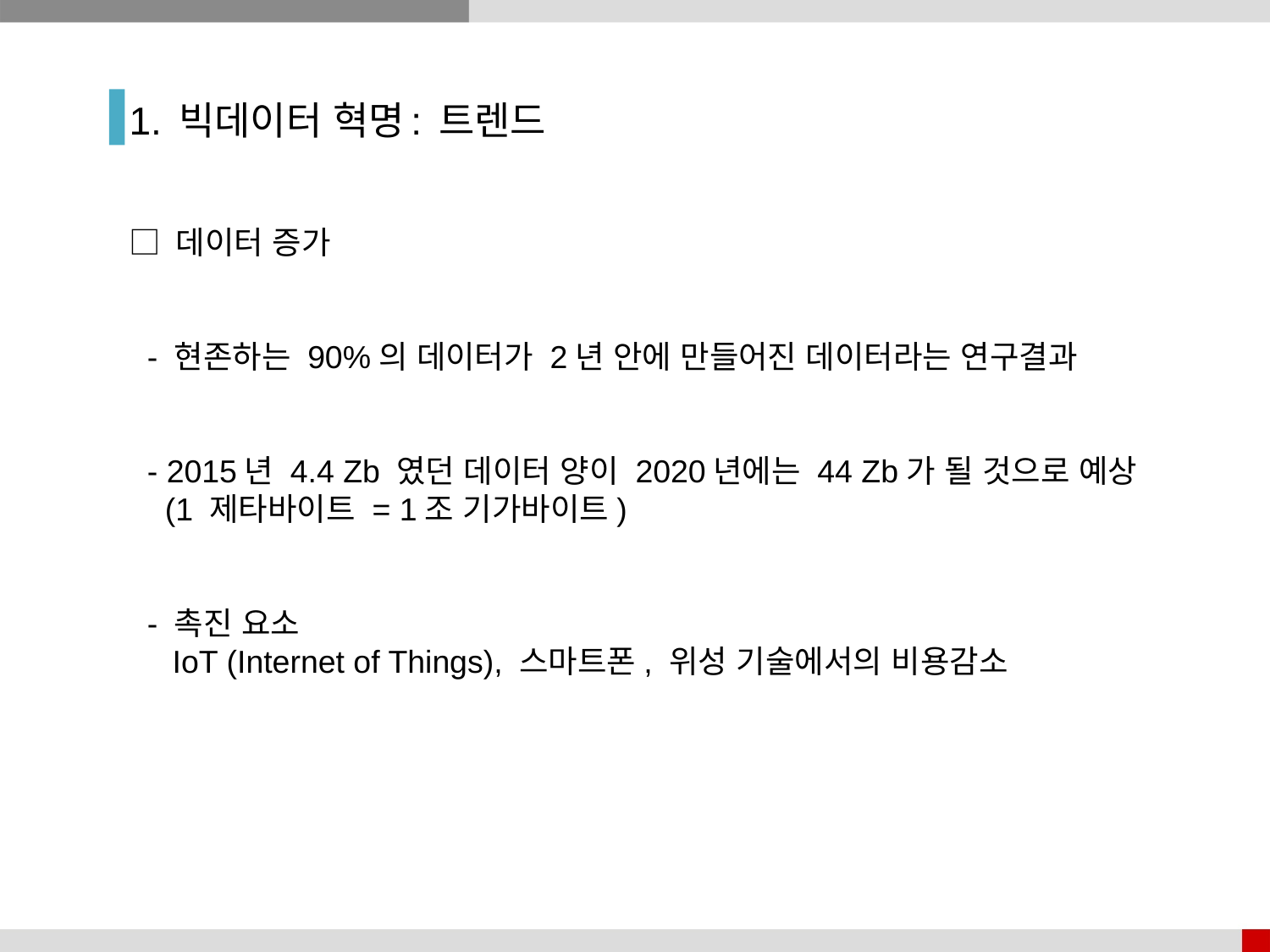

1. 빅데이터 혁명: 트렌드

□ 데이터 증가

  - 현존하는 90%의 데이터가 2년 안에 만들어진 데이터라는 연구결과
  - 2015년 4.4 Zb 였던 데이터 양이 2020년에는 44 Zb가 될 것으로 예상
    (1 제타바이트 = 1조 기가바이트)

  - 촉진 요소
    IoT (Internet of Things), 스마트폰, 위성 기술에서의 비용감소